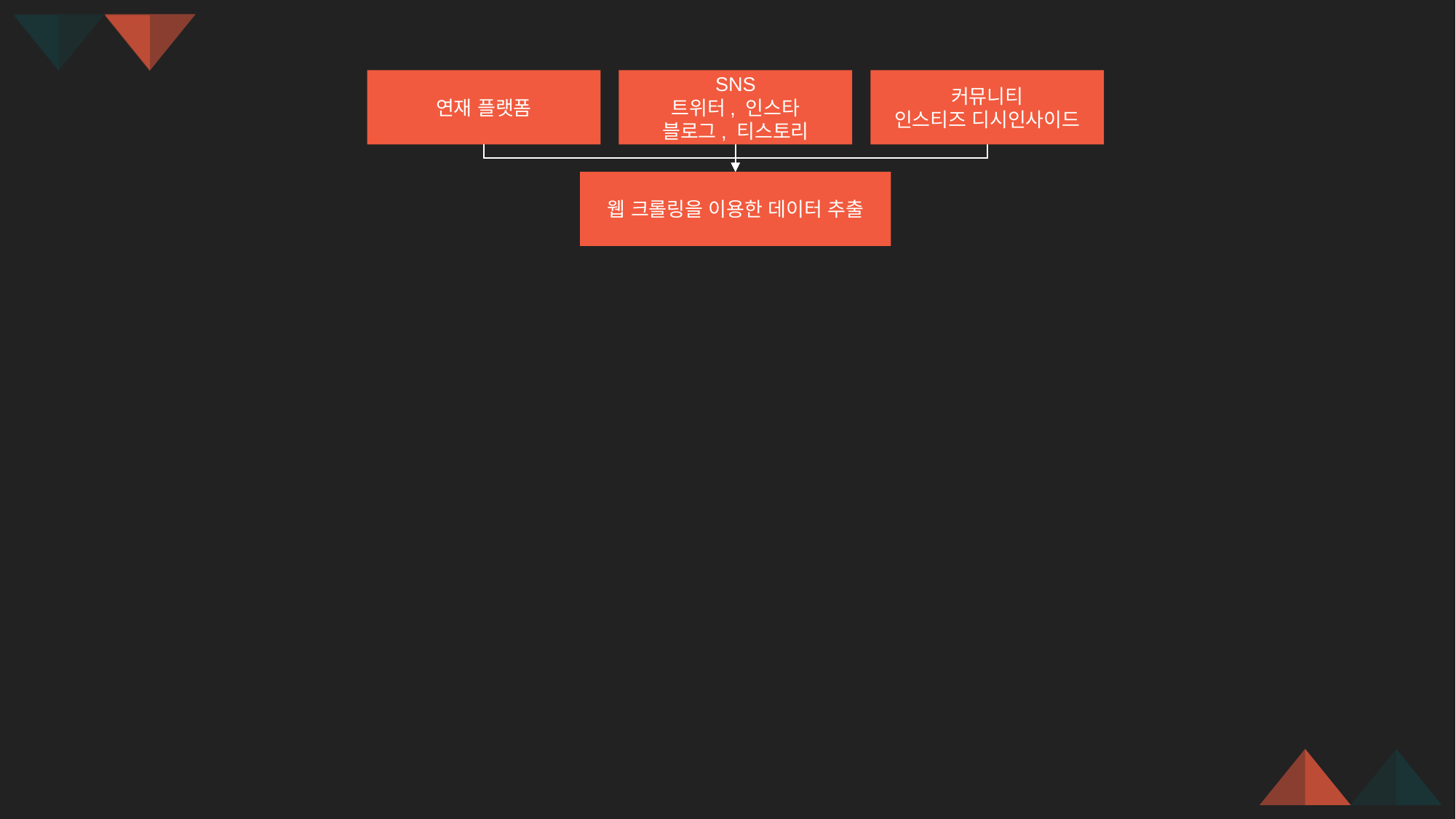

연재 플랫폼
SNS
트위터, 인스타
블로그, 티스토리
커뮤니티
인스티즈 디시인사이드
웹 크롤링을 이용한 데이터 추출